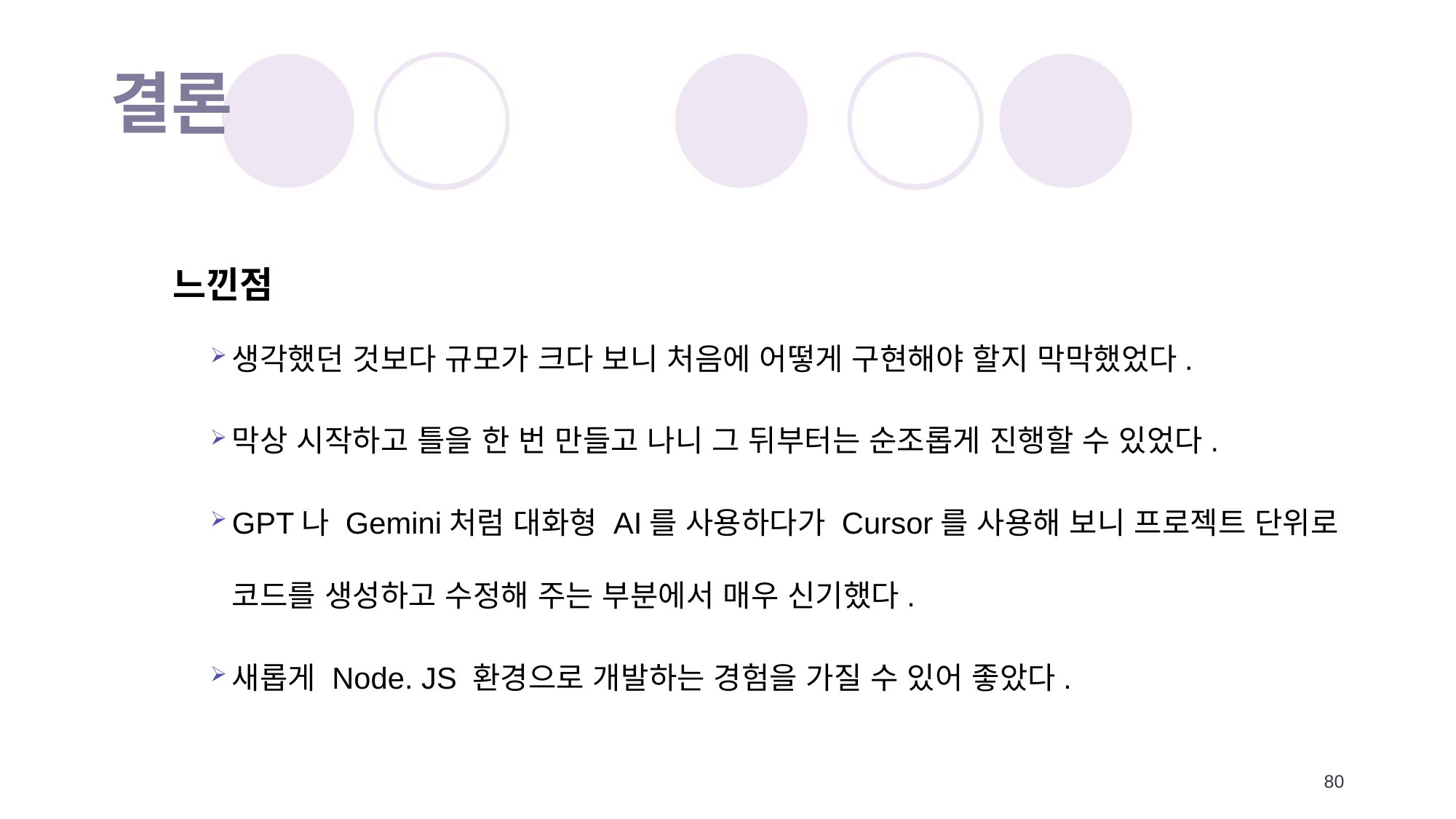

# 결론
느낀점
생각했던 것보다 규모가 크다 보니 처음에 어떻게 구현해야 할지 막막했었다.
막상 시작하고 틀을 한 번 만들고 나니 그 뒤부터는 순조롭게 진행할 수 있었다.
GPT나 Gemini처럼 대화형 AI를 사용하다가 Cursor를 사용해 보니 프로젝트 단위로 코드를 생성하고 수정해 주는 부분에서 매우 신기했다.
새롭게 Node. JS 환경으로 개발하는 경험을 가질 수 있어 좋았다.
80